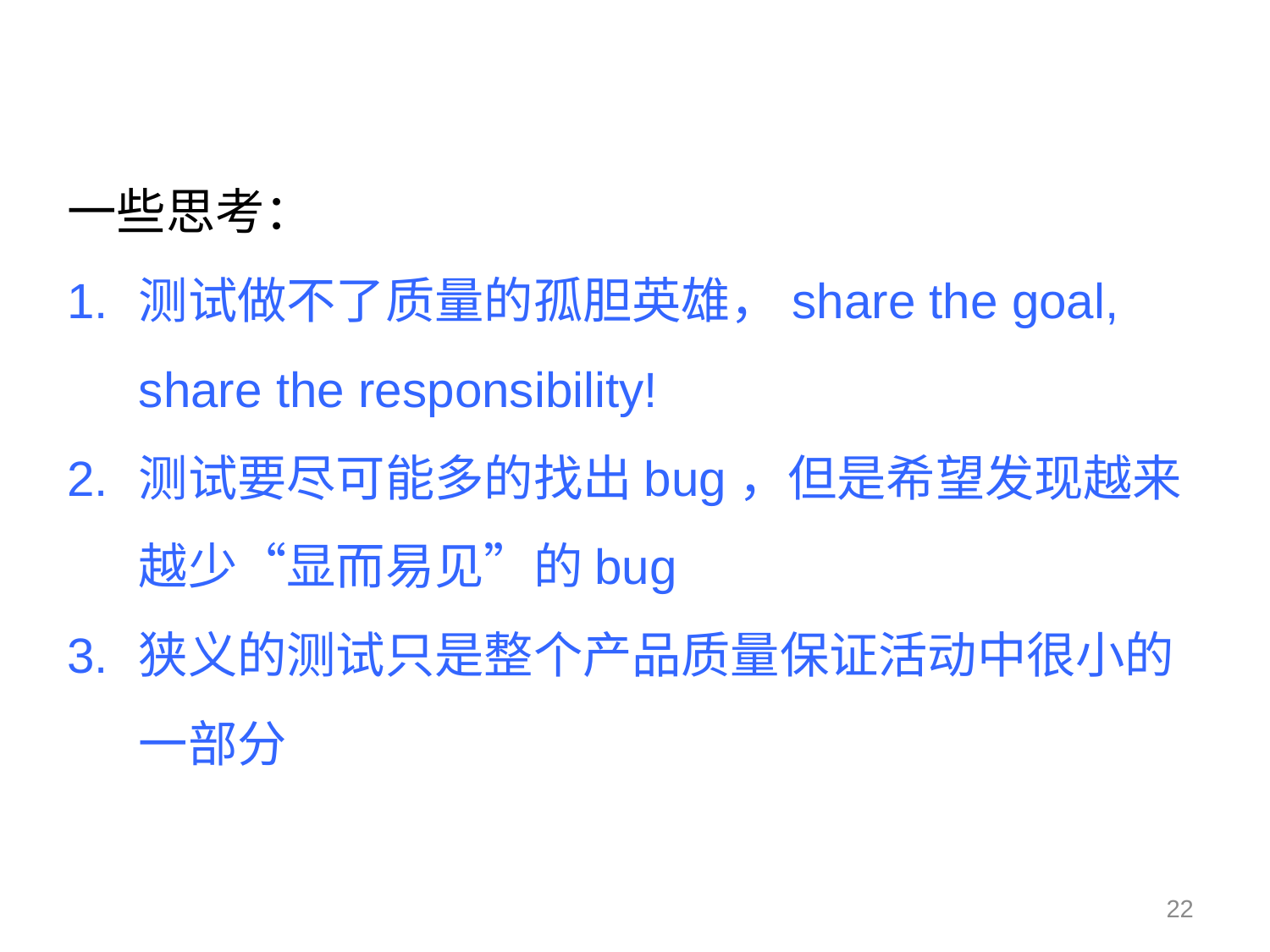

一些思考：
测试做不了质量的孤胆英雄，share the goal, share the responsibility!
测试要尽可能多的找出bug，但是希望发现越来越少“显而易见”的bug
狭义的测试只是整个产品质量保证活动中很小的一部分
22